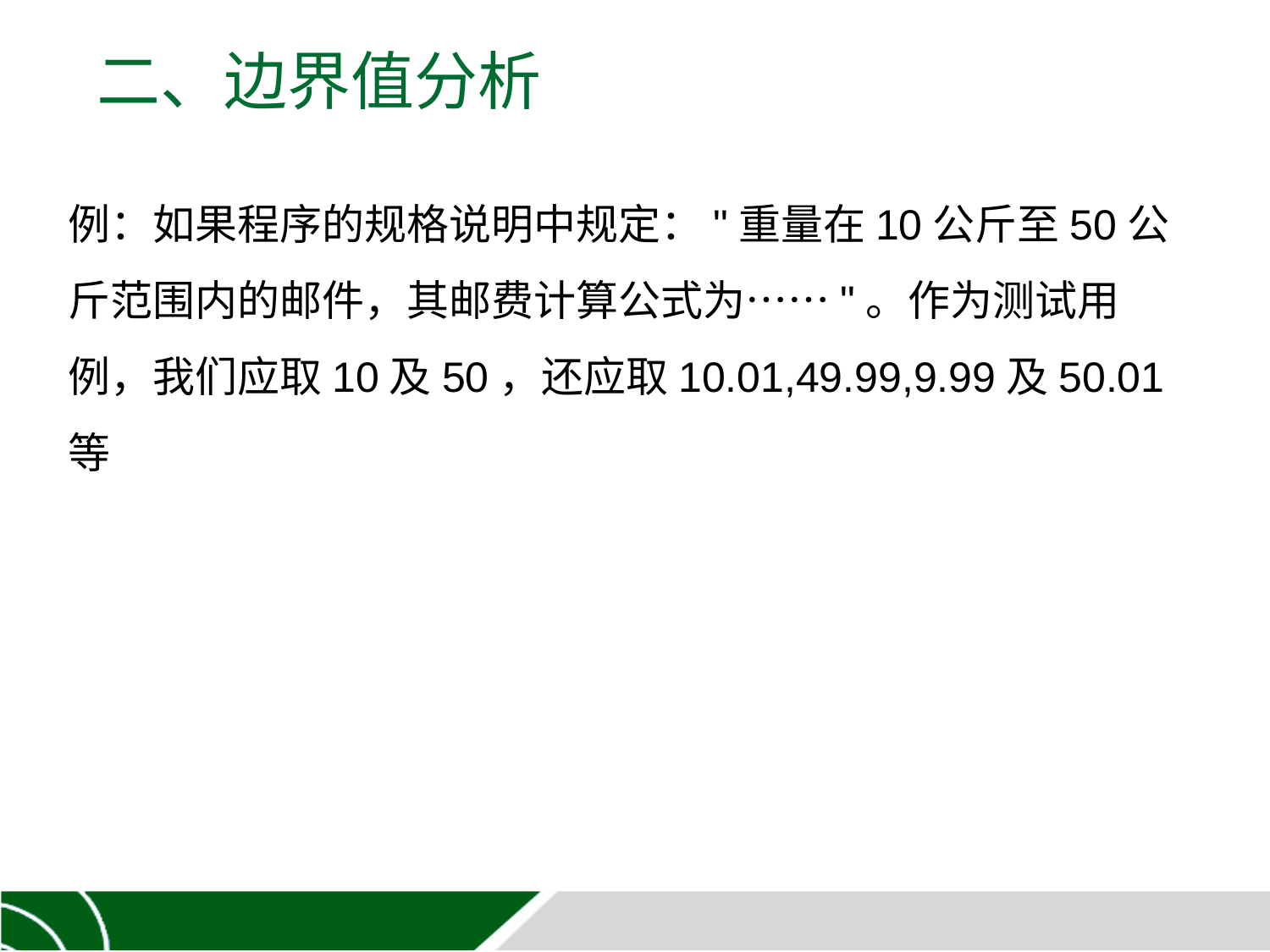

# 二、边界值分析
例：如果程序的规格说明中规定："重量在10公斤至50公斤范围内的邮件，其邮费计算公式为……"。作为测试用例，我们应取10及50，还应取10.01,49.99,9.99及50.01等